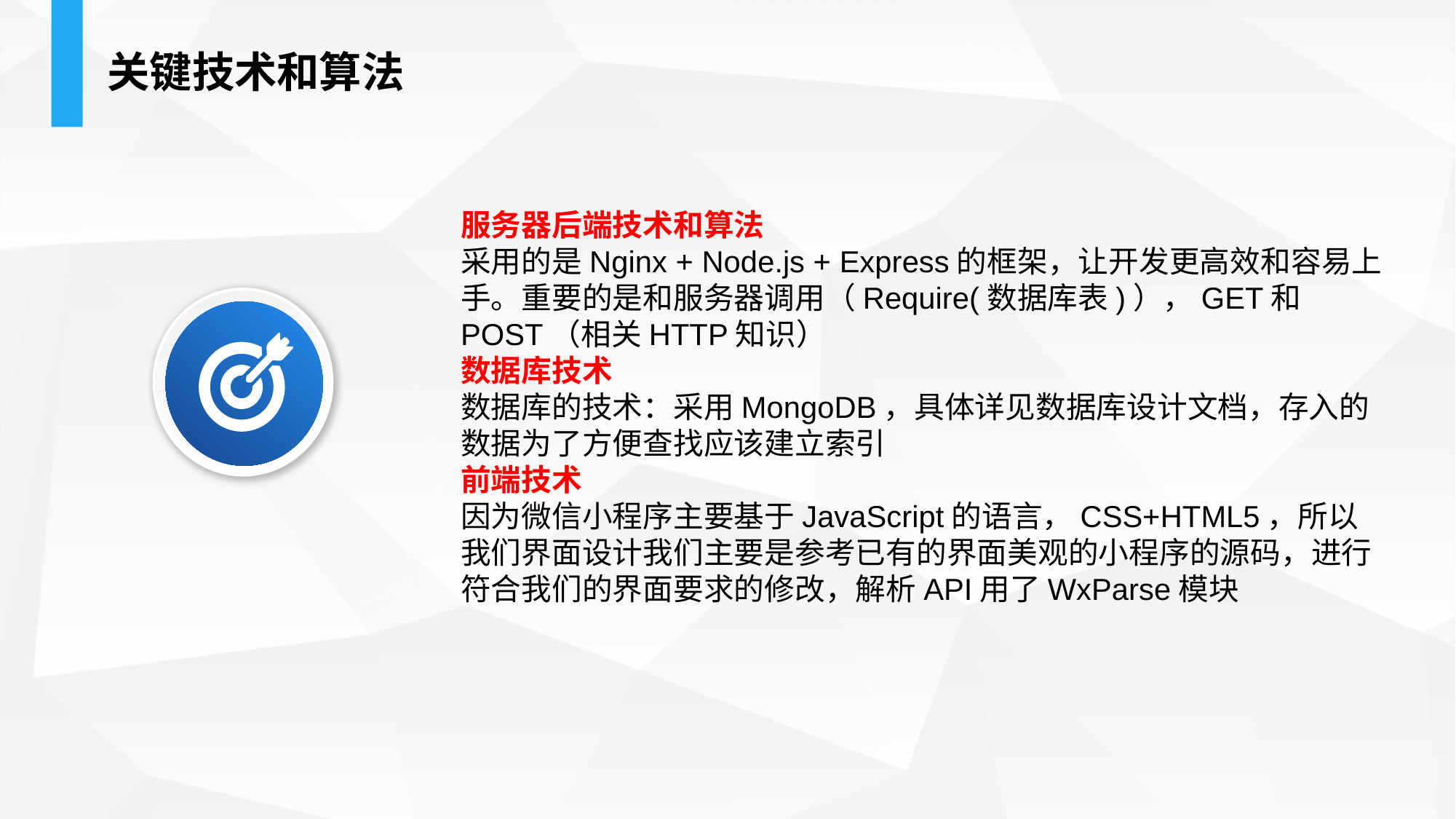

关键技术和算法
服务器后端技术和算法
采用的是Nginx + Node.js + Express的框架，让开发更高效和容易上手。重要的是和服务器调用（Require(数据库表)），GET和POST（相关HTTP知识）
数据库技术
数据库的技术：采用MongoDB，具体详见数据库设计文档，存入的数据为了方便查找应该建立索引
前端技术
因为微信小程序主要基于JavaScript的语言，CSS+HTML5，所以我们界面设计我们主要是参考已有的界面美观的小程序的源码，进行符合我们的界面要求的修改，解析API用了WxParse模块